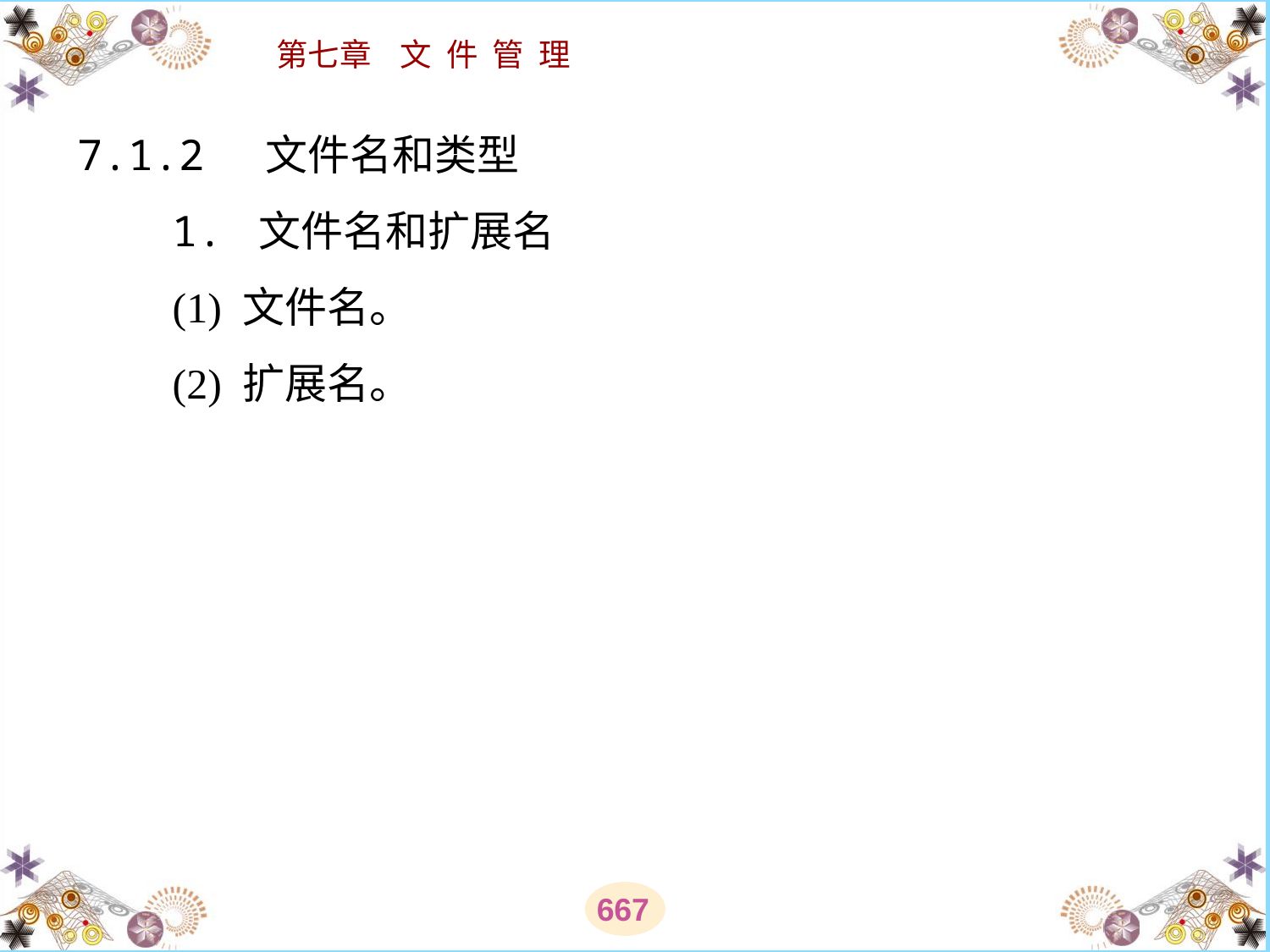

# 7.1.2  文件名和类型 　　1. 文件名和扩展名 　　(1) 文件名。 　　(2) 扩展名。